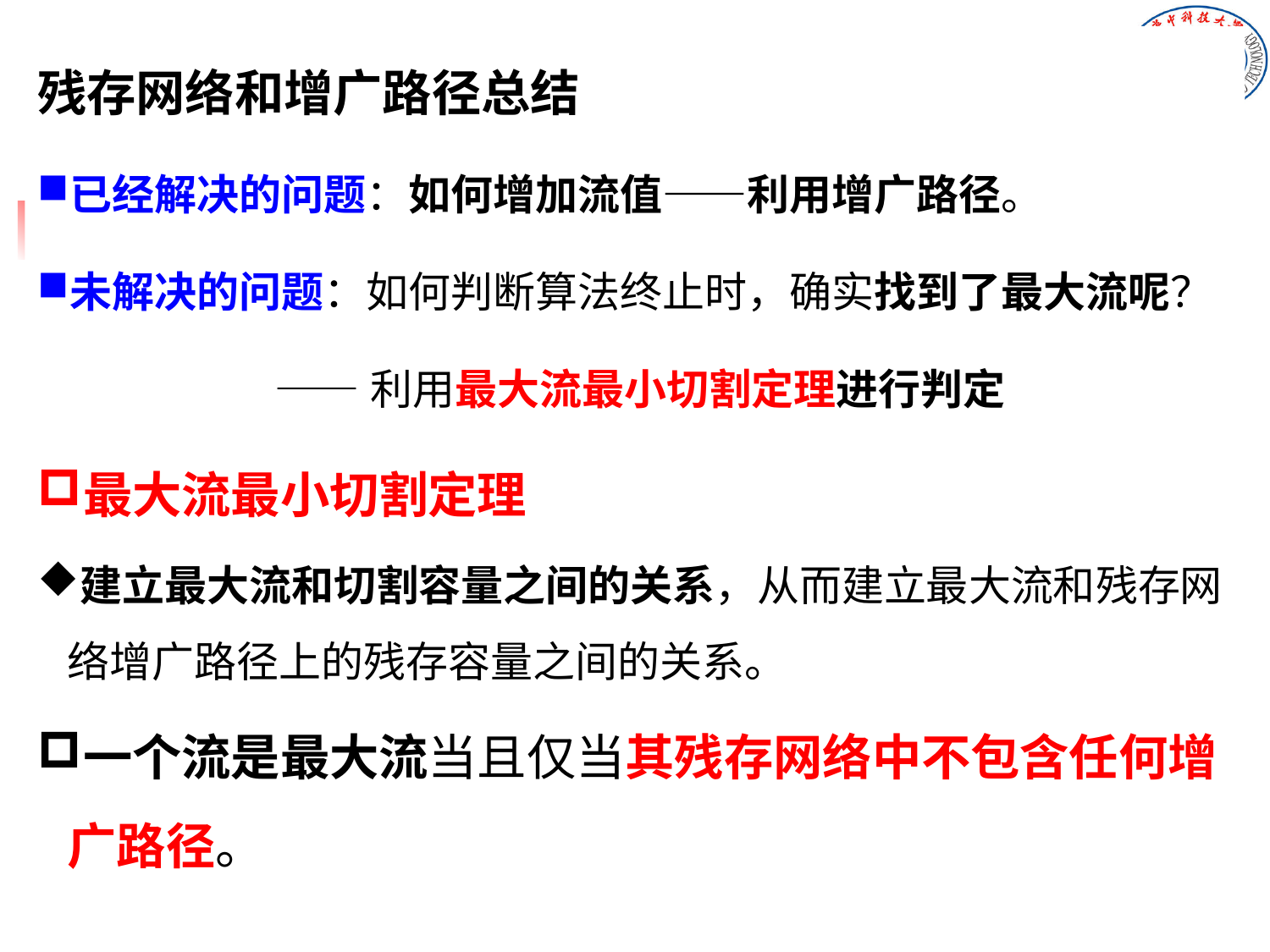

残存网络和增广路径总结
已经解决的问题：如何增加流值——利用增广路径。
未解决的问题：如何判断算法终止时，确实找到了最大流呢？
                         ——利用最大流最小切割定理进行判定
最大流最小切割定理
建立最大流和切割容量之间的关系，从而建立最大流和残存网络增广路径上的残存容量之间的关系。
一个流是最大流当且仅当其残存网络中不包含任何增广路径。